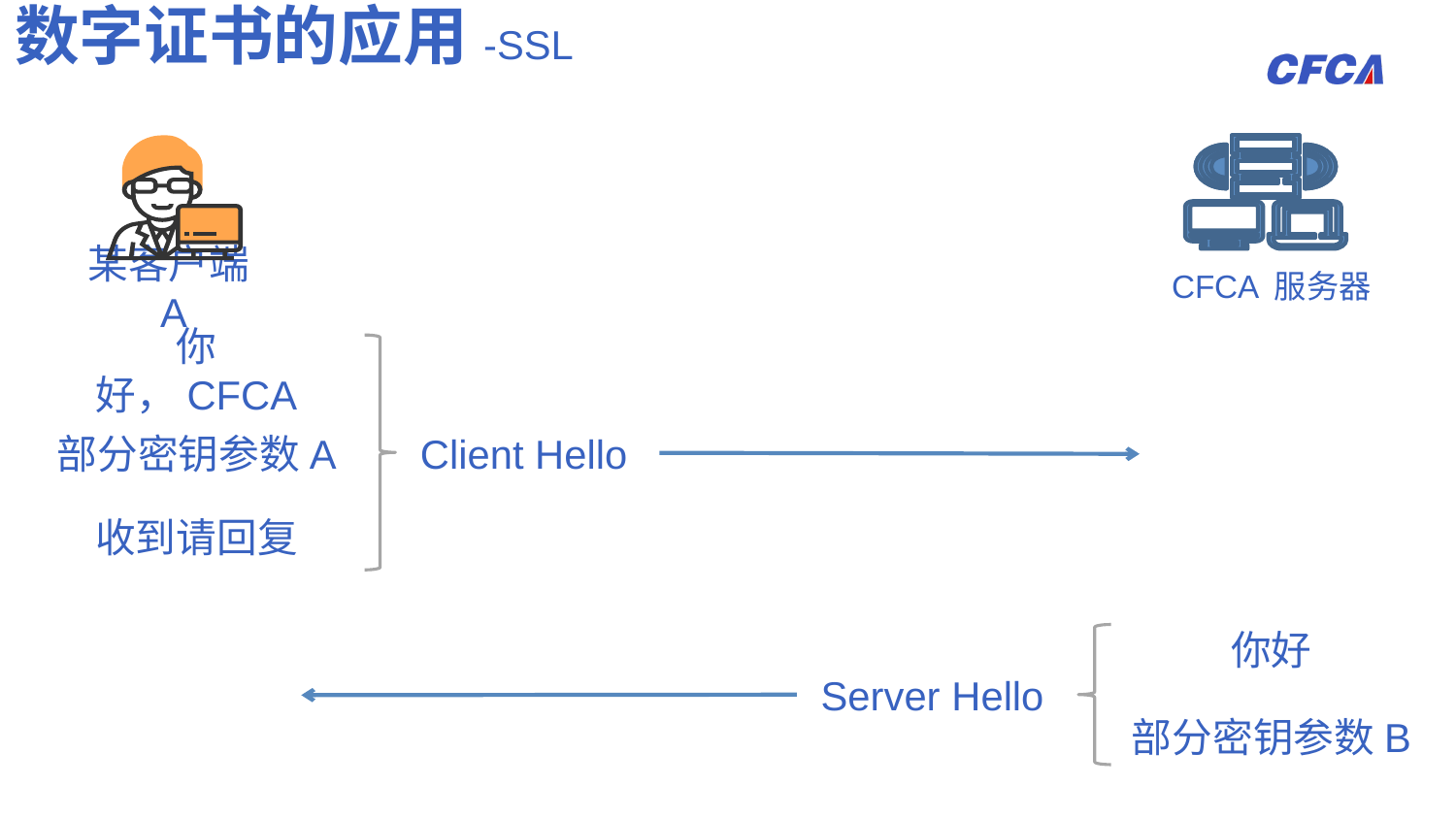

数字证书的应用-SSL

某客户端A

CFCA 服务器

你好，CFCA
Client Hello
部分密钥参数A
收到请回复
你好

Server Hello
部分密钥参数B